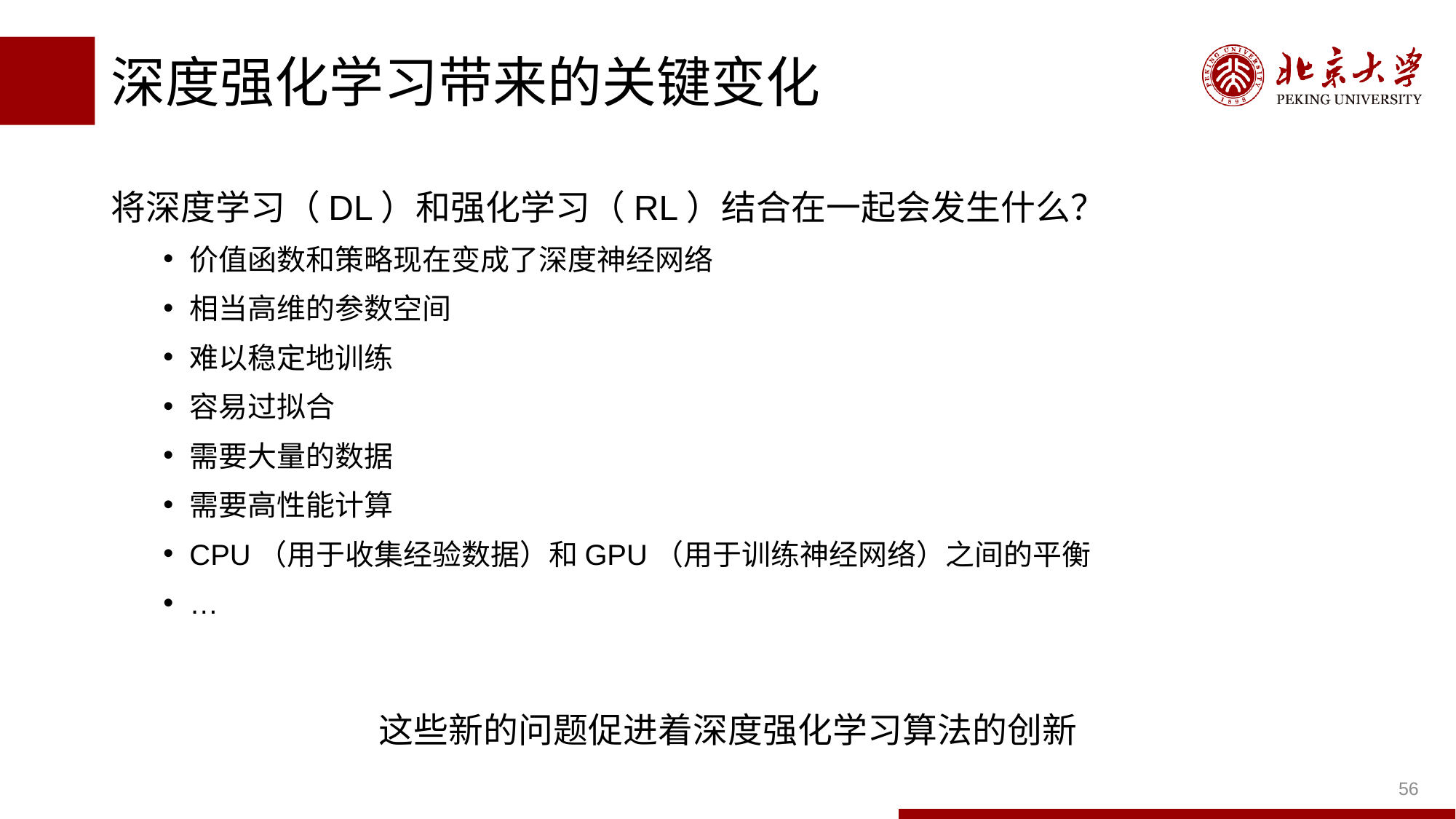

# 深度强化学习带来的关键变化
将深度学习（DL）和强化学习（RL）结合在一起会发生什么？
价值函数和策略现在变成了深度神经网络
相当高维的参数空间
难以稳定地训练
容易过拟合
需要大量的数据
需要高性能计算
CPU（用于收集经验数据）和GPU（用于训练神经网络）之间的平衡
…

这些新的问题促进着深度强化学习算法的创新
56